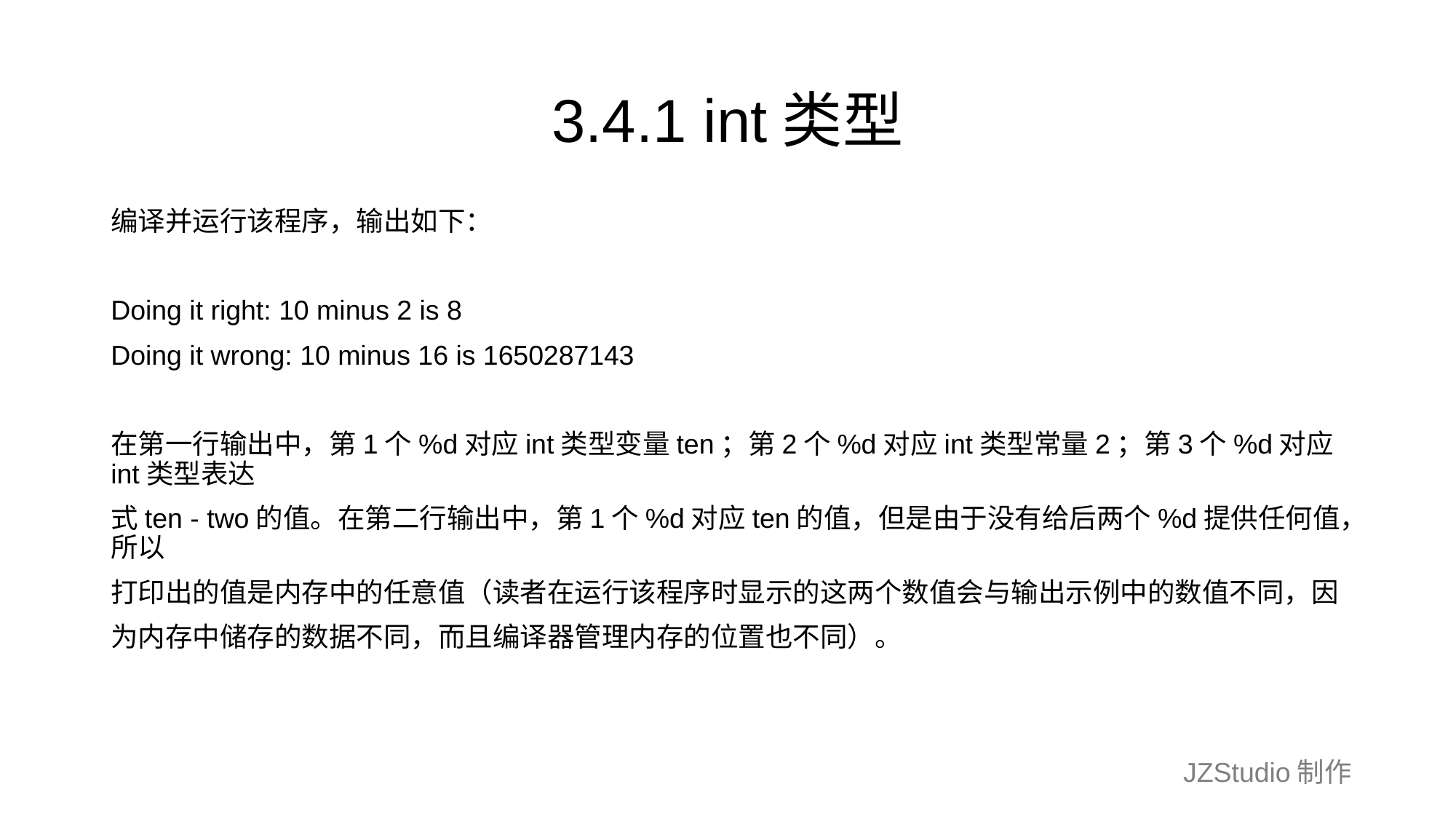

# 3.4.1 int类型
编译并运行该程序，输出如下：

Doing it right: 10 minus 2 is 8
Doing it wrong: 10 minus 16 is 1650287143

在第一行输出中，第1个%d对应int类型变量ten；第2个%d对应int类型常量2；第3个%d对应int类型表达
式ten - two的值。在第二行输出中，第1个%d对应ten的值，但是由于没有给后两个%d提供任何值，所以
打印出的值是内存中的任意值（读者在运行该程序时显示的这两个数值会与输出示例中的数值不同，因
为内存中储存的数据不同，而且编译器管理内存的位置也不同）。